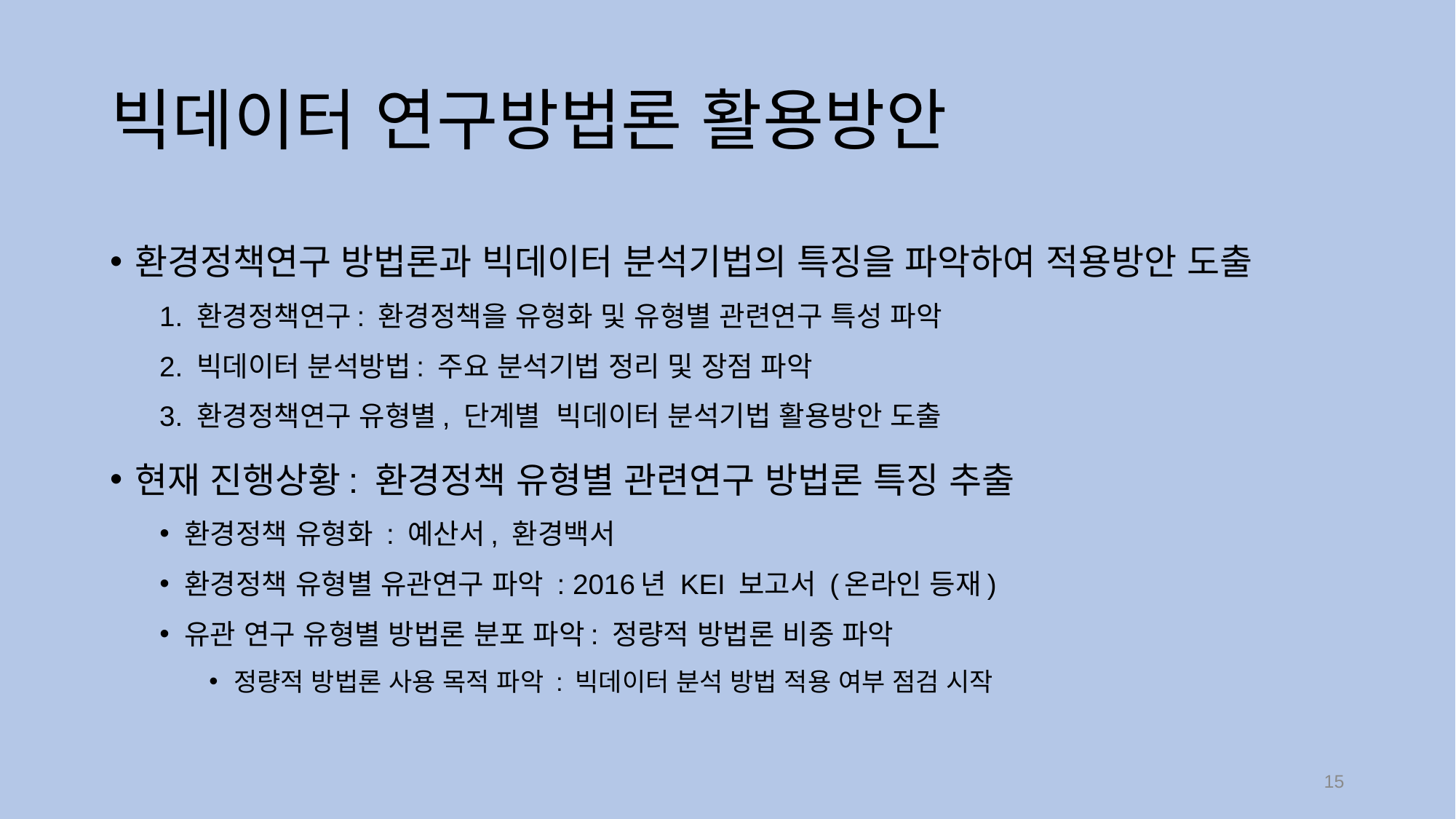

# 빅데이터 연구방법론 활용방안
환경정책연구 방법론과 빅데이터 분석기법의 특징을 파악하여 적용방안 도출
1. 환경정책연구: 환경정책을 유형화 및 유형별 관련연구 특성 파악
2. 빅데이터 분석방법: 주요 분석기법 정리 및 장점 파악
3. 환경정책연구 유형별, 단계별  빅데이터 분석기법 활용방안 도출
현재 진행상황: 환경정책 유형별 관련연구 방법론 특징 추출
환경정책 유형화 : 예산서, 환경백서
환경정책 유형별 유관연구 파악 : 2016년 KEI 보고서 (온라인 등재)
유관 연구 유형별 방법론 분포 파악: 정량적 방법론 비중 파악
정량적 방법론 사용 목적 파악 : 빅데이터 분석 방법 적용 여부 점검 시작

15